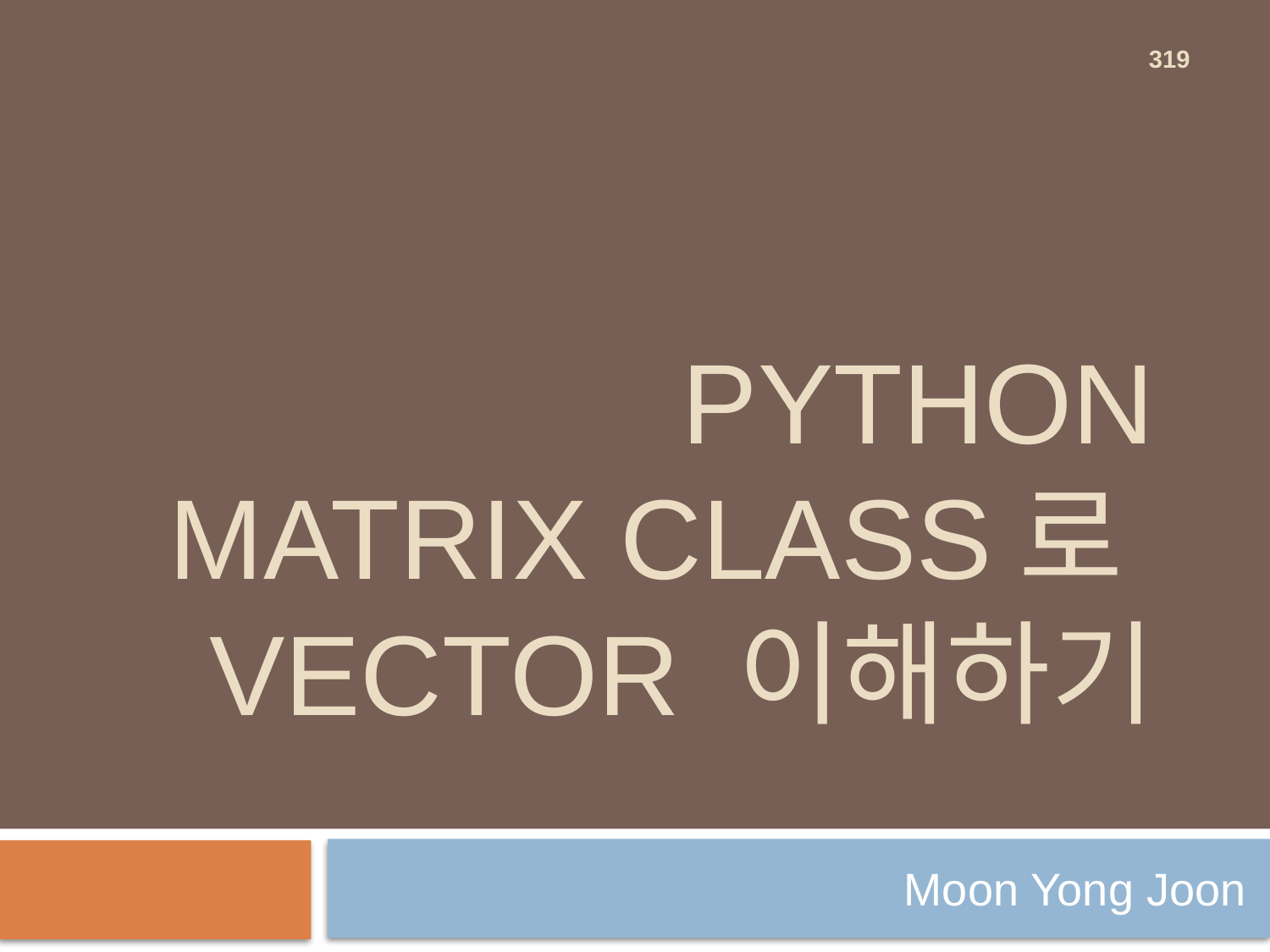

319
# Python matrix class로 vector 이해하기
Moon Yong Joon